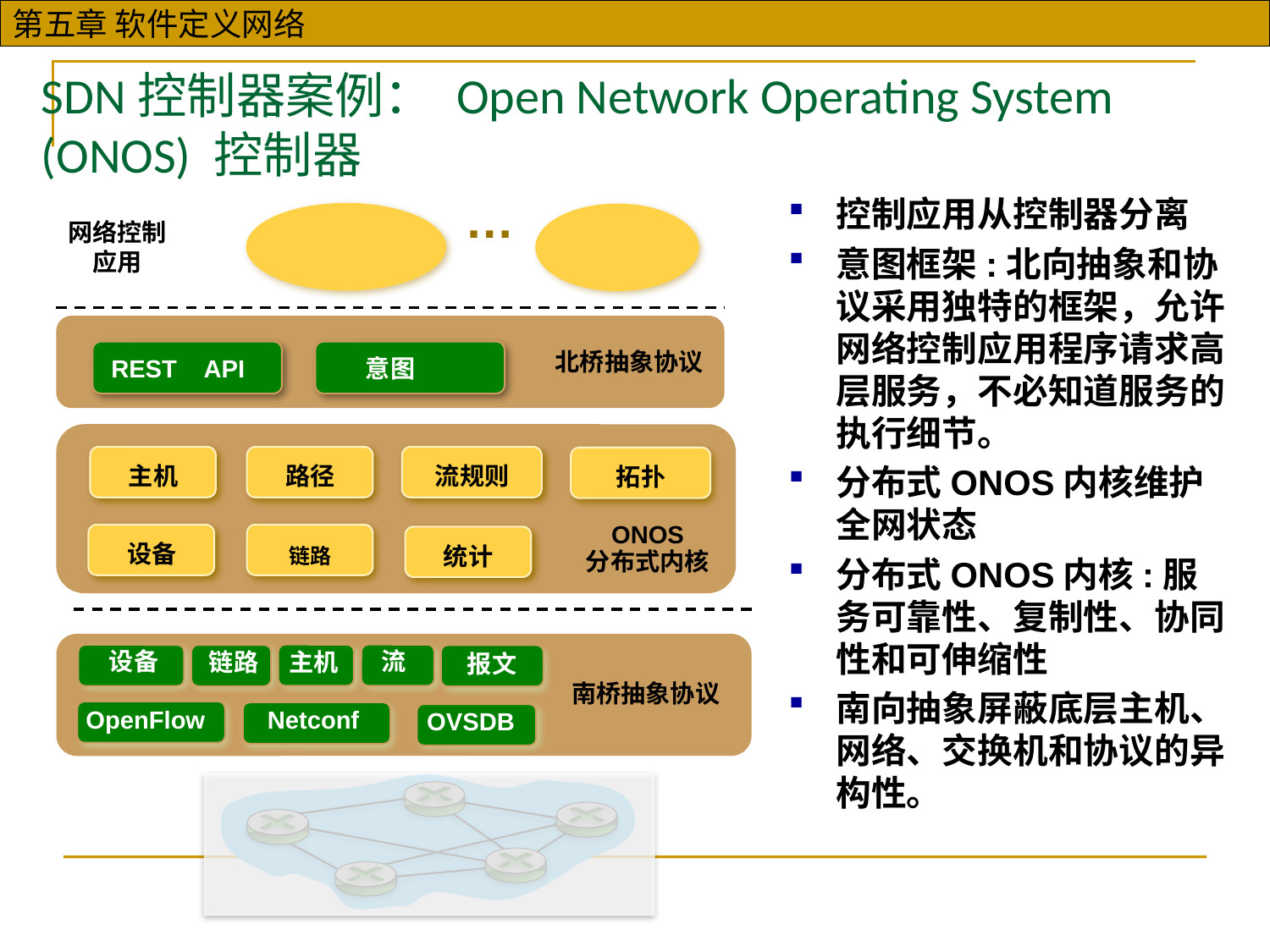

SDN控制器案例： Open Network Operating System (ONOS) 控制器

…
控制应用从控制器分离
意图框架:北向抽象和协议采用独特的框架，允许网络控制应用程序请求高层服务，不必知道服务的执行细节。
分布式ONOS内核维护全网状态
分布式ONOS内核:服务可靠性、复制性、协同性和可伸缩性
南向抽象屏蔽底层主机、网络、交换机和协议的异构性。
网络控制应用

意图

REST    API
北桥抽象协议

主机

路径

流规则

拓扑
ONOS
分布式内核

设备

链路

统计

流

设备

链路

主机

报文

南桥抽象协议
OpenFlow

Netconf

OVSDB